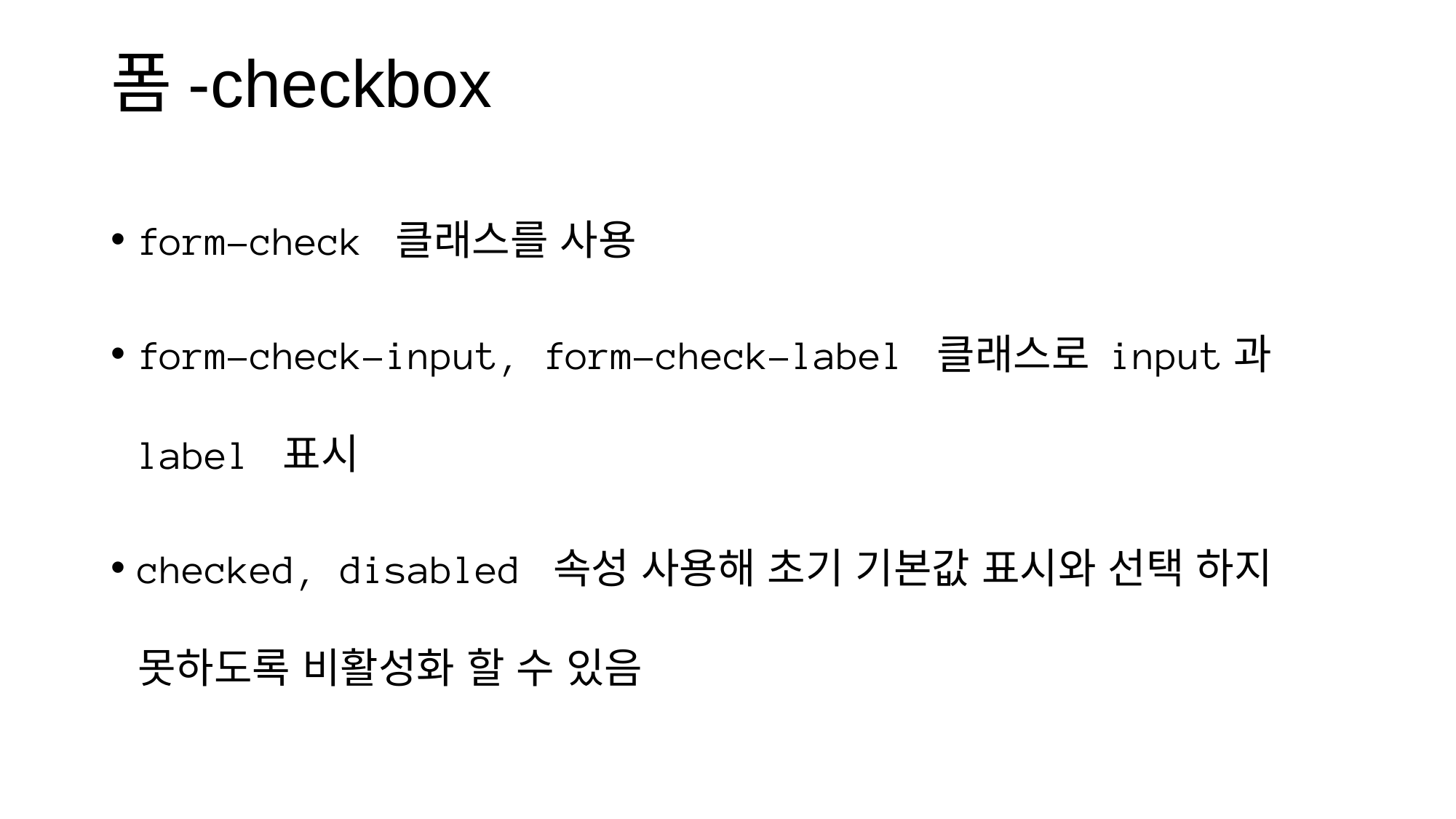

# 폼-checkbox
form-check 클래스를 사용
form-check-input, form-check-label 클래스로 input과 label 표시
checked, disabled 속성 사용해 초기 기본값 표시와 선택 하지 못하도록 비활성화 할 수 있음